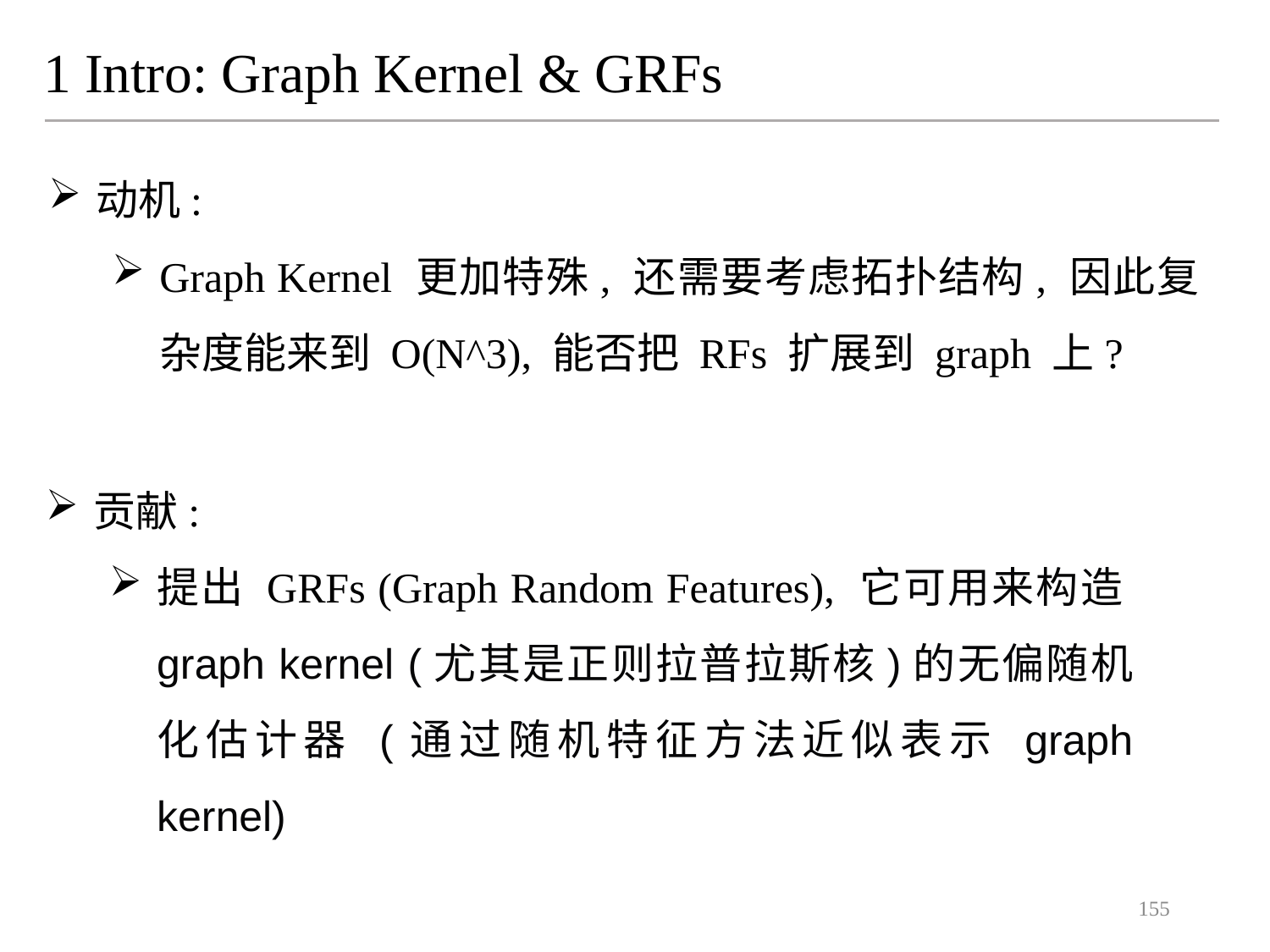

1 Intro: Graph Kernel & GRFs
动机:
Graph Kernel 更加特殊, 还需要考虑拓扑结构, 因此复杂度能来到 O(N^3), 能否把 RFs 扩展到 graph 上?

贡献:
提出 GRFs (Graph Random Features), 它可用来构造graph kernel (尤其是正则拉普拉斯核)的无偏随机化估计器 (通过随机特征方法近似表示 graph kernel)

155